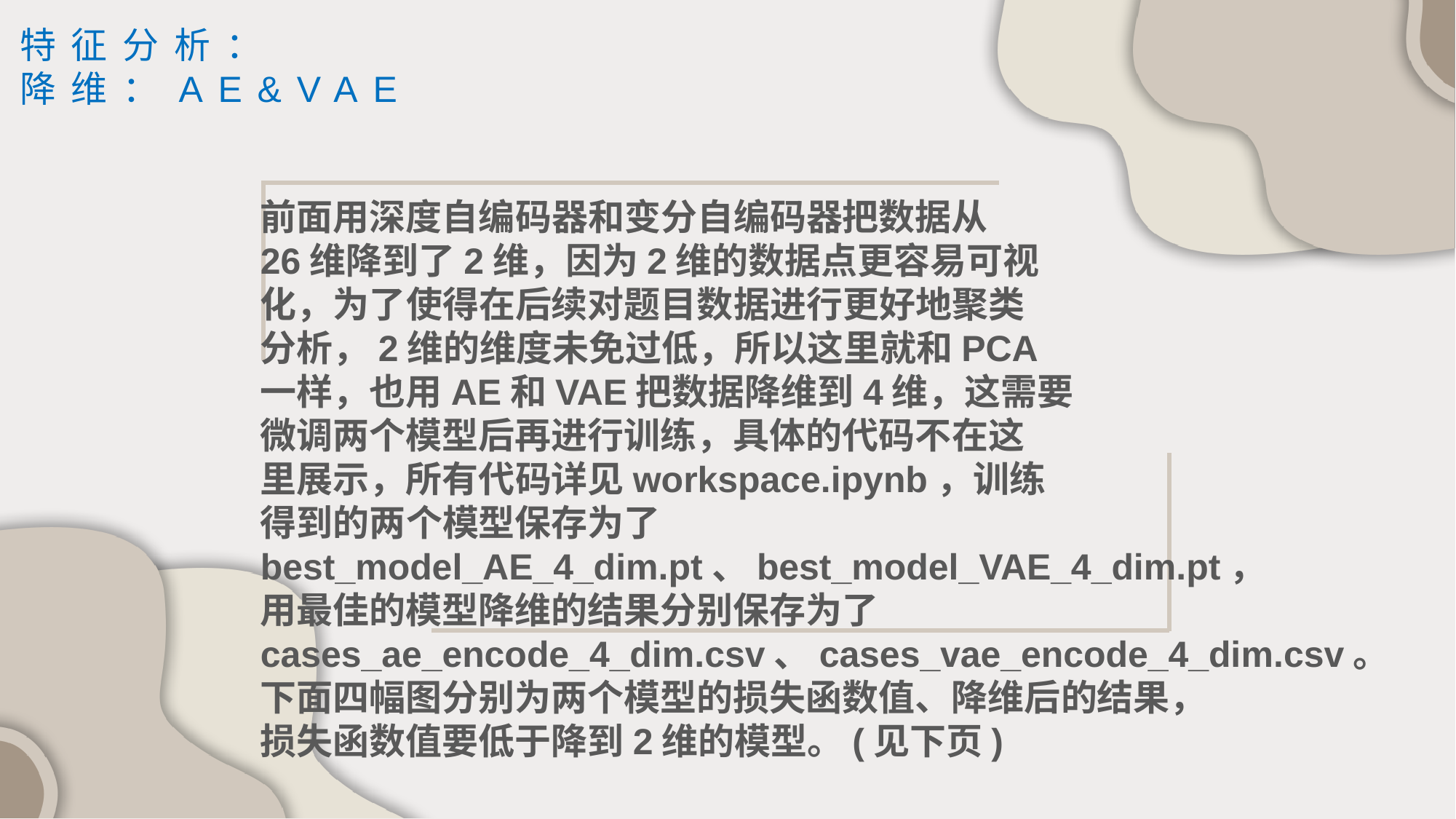

特征分析：
降维：AE&VAE
前面用深度自编码器和变分自编码器把数据从
26维降到了2维，因为2维的数据点更容易可视
化，为了使得在后续对题目数据进行更好地聚类
分析，2维的维度未免过低，所以这里就和PCA
一样，也用AE和VAE把数据降维到4维，这需要
微调两个模型后再进行训练，具体的代码不在这
里展示，所有代码详见workspace.ipynb，训练
得到的两个模型保存为了
best_model_AE_4_dim.pt、best_model_VAE_4_dim.pt，
用最佳的模型降维的结果分别保存为了
cases_ae_encode_4_dim.csv、cases_vae_encode_4_dim.csv。
下面四幅图分别为两个模型的损失函数值、降维后的结果，
损失函数值要低于降到2维的模型。(见下页)